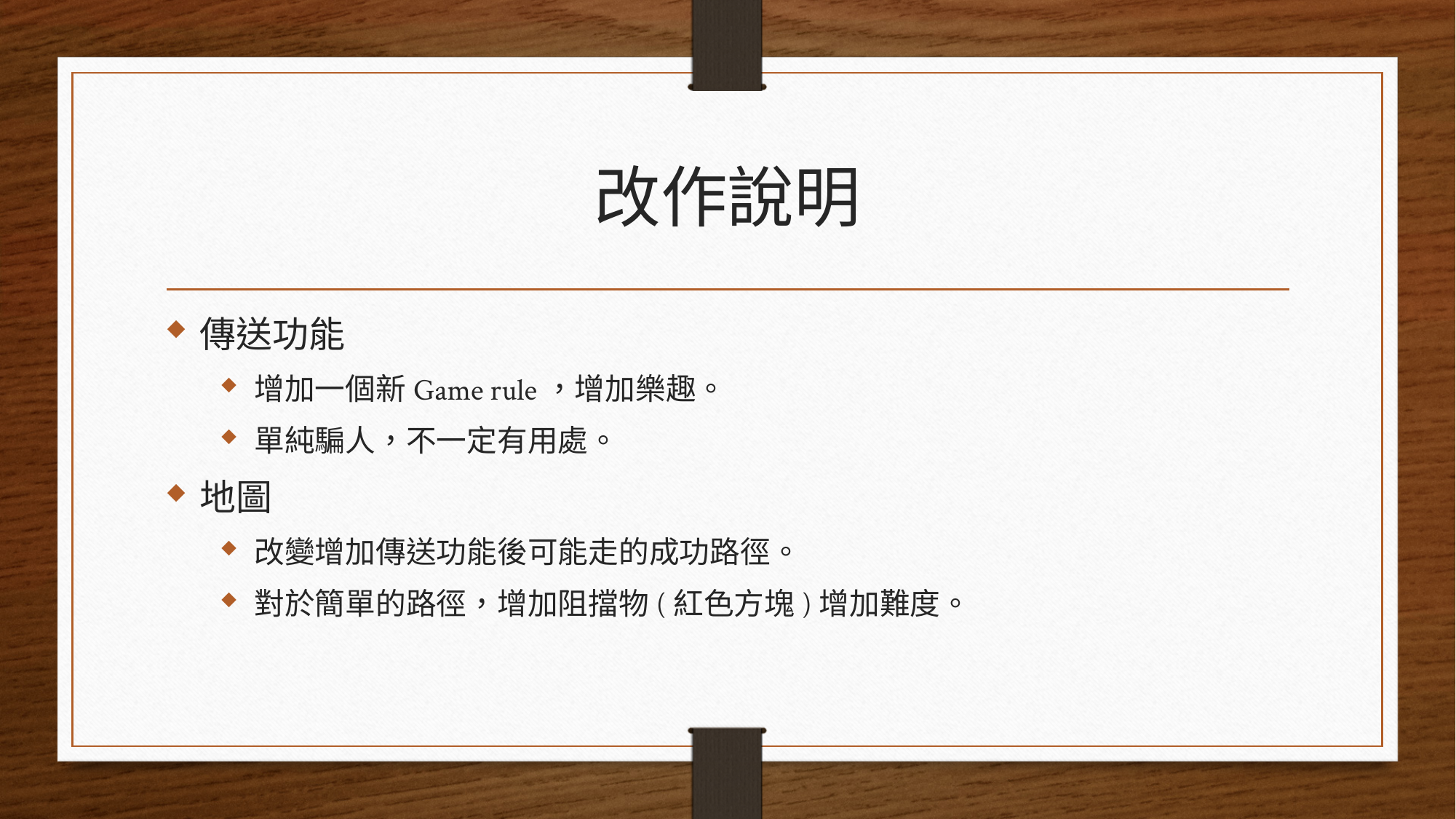

# 改作說明
傳送功能
增加一個新Game rule，增加樂趣。
單純騙人，不一定有用處。
地圖
改變增加傳送功能後可能走的成功路徑。
對於簡單的路徑，增加阻擋物(紅色方塊)增加難度。